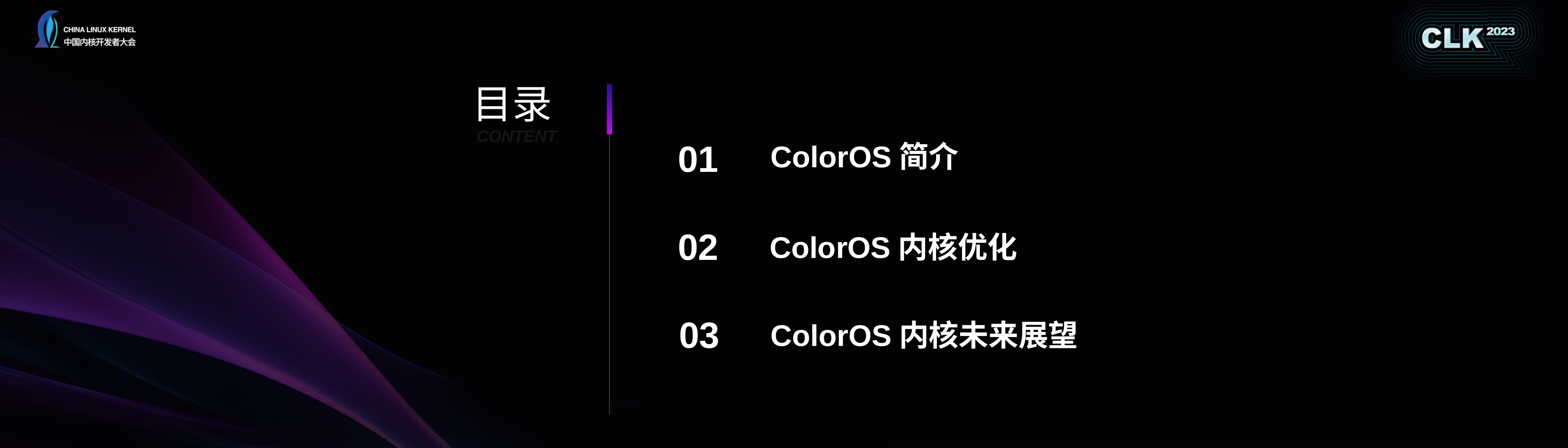

目录

CONTENT
01
ColorOS简介

02
ColorOS内核优化

03
ColorOS内核未来展望